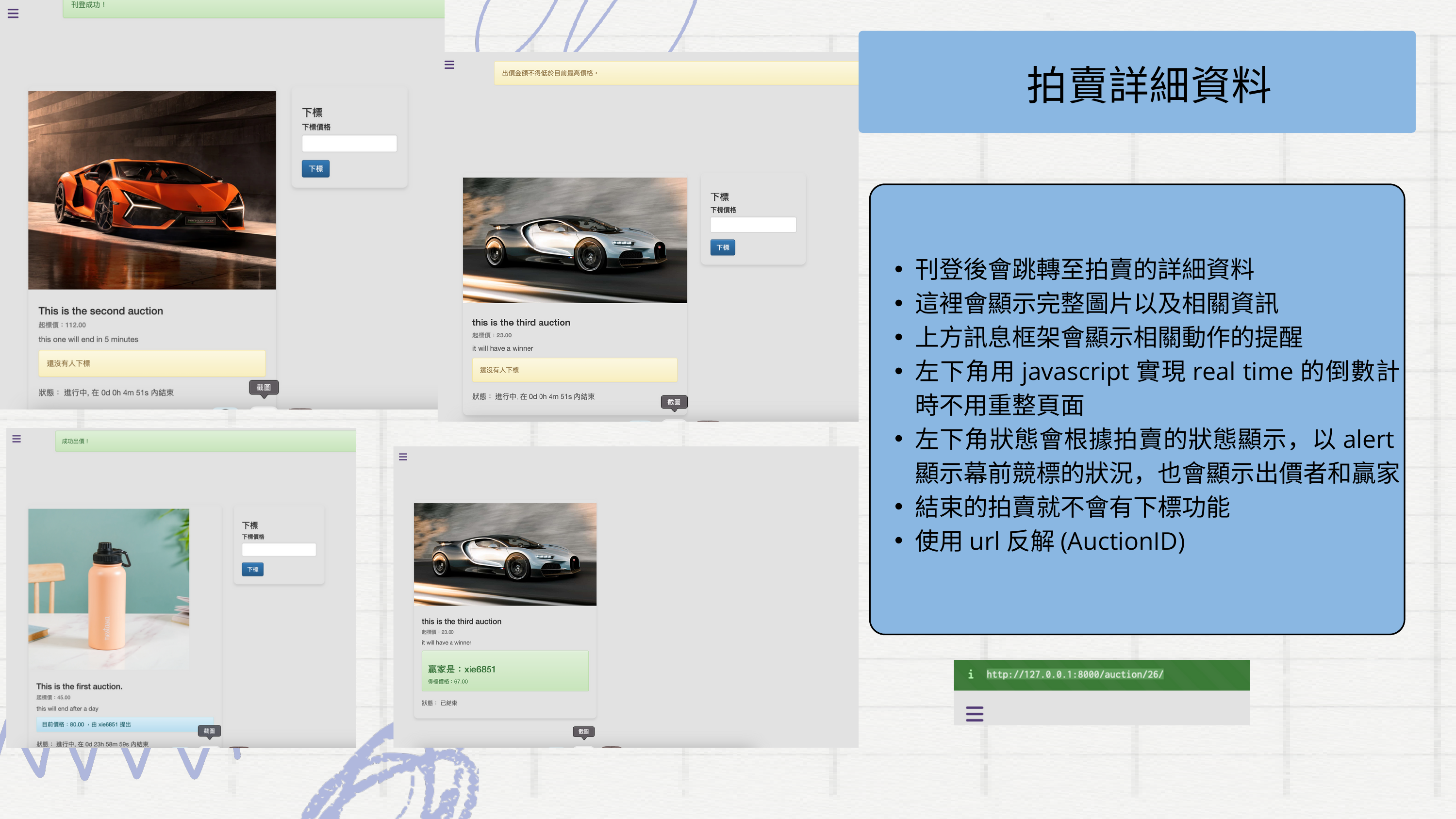

拍賣詳細資料

刊登後會跳轉至拍賣的詳細資料
這裡會顯示完整圖片以及相關資訊
上方訊息框架會顯示相關動作的提醒
左下角用javascript實現real time的倒數計時不用重整頁面
左下角狀態會根據拍賣的狀態顯示，以alert顯示幕前競標的狀況，也會顯示出價者和贏家
結束的拍賣就不會有下標功能
使用url反解(AuctionID)